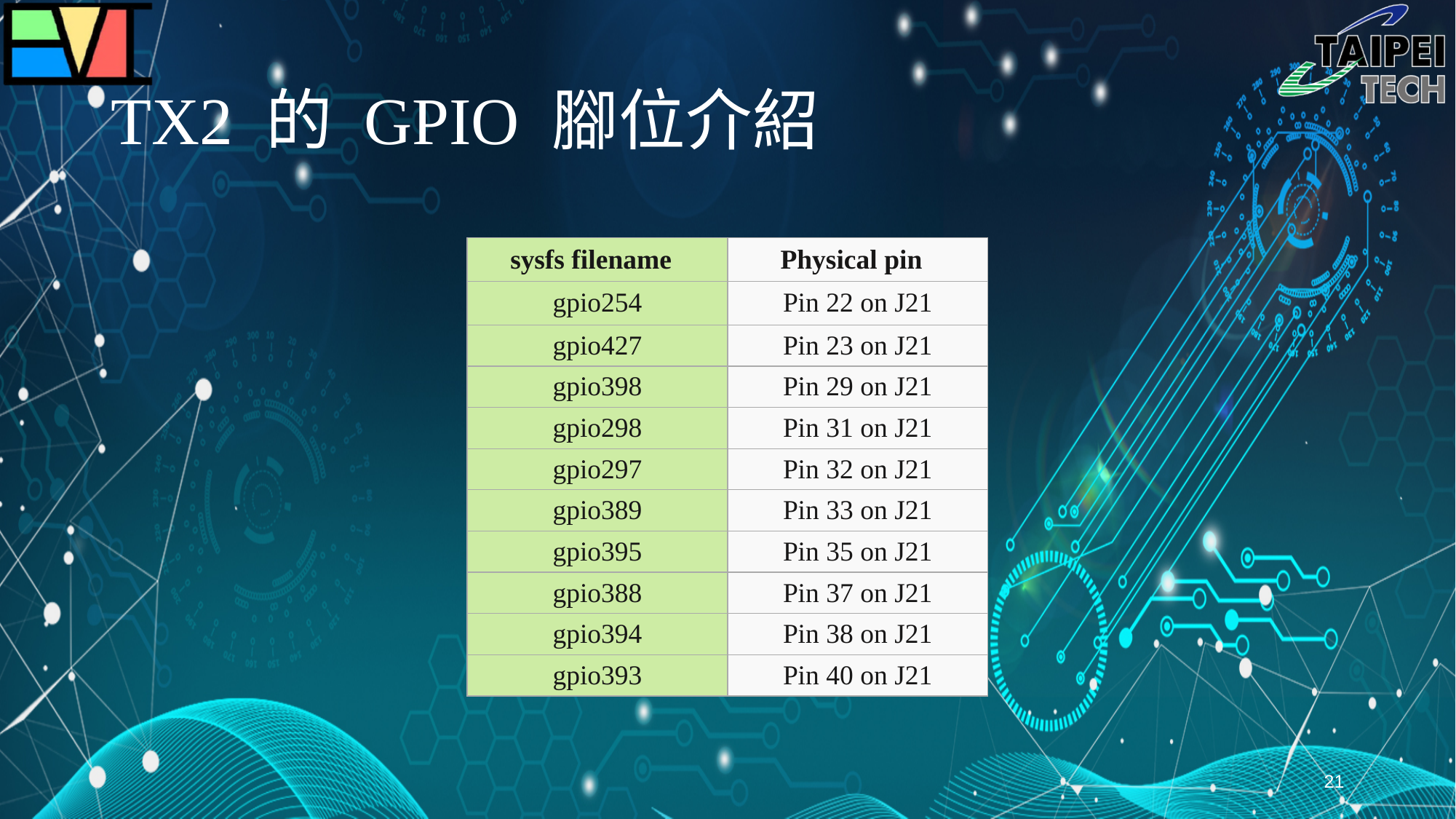

# TX2 的 GPIO 腳位介紹

| sysfs filename | Physical pin |
| --- | --- |
| gpio254 | Pin 22 on J21 |
| gpio427 | Pin 23 on J21 |
| gpio398 | Pin 29 on J21 |
| gpio298 | Pin 31 on J21 |
| gpio297 | Pin 32 on J21 |
| gpio389 | Pin 33 on J21 |
| gpio395 | Pin 35 on J21 |
| gpio388 | Pin 37 on J21 |
| gpio394 | Pin 38 on J21 |
| gpio393 | Pin 40 on J21 |
21